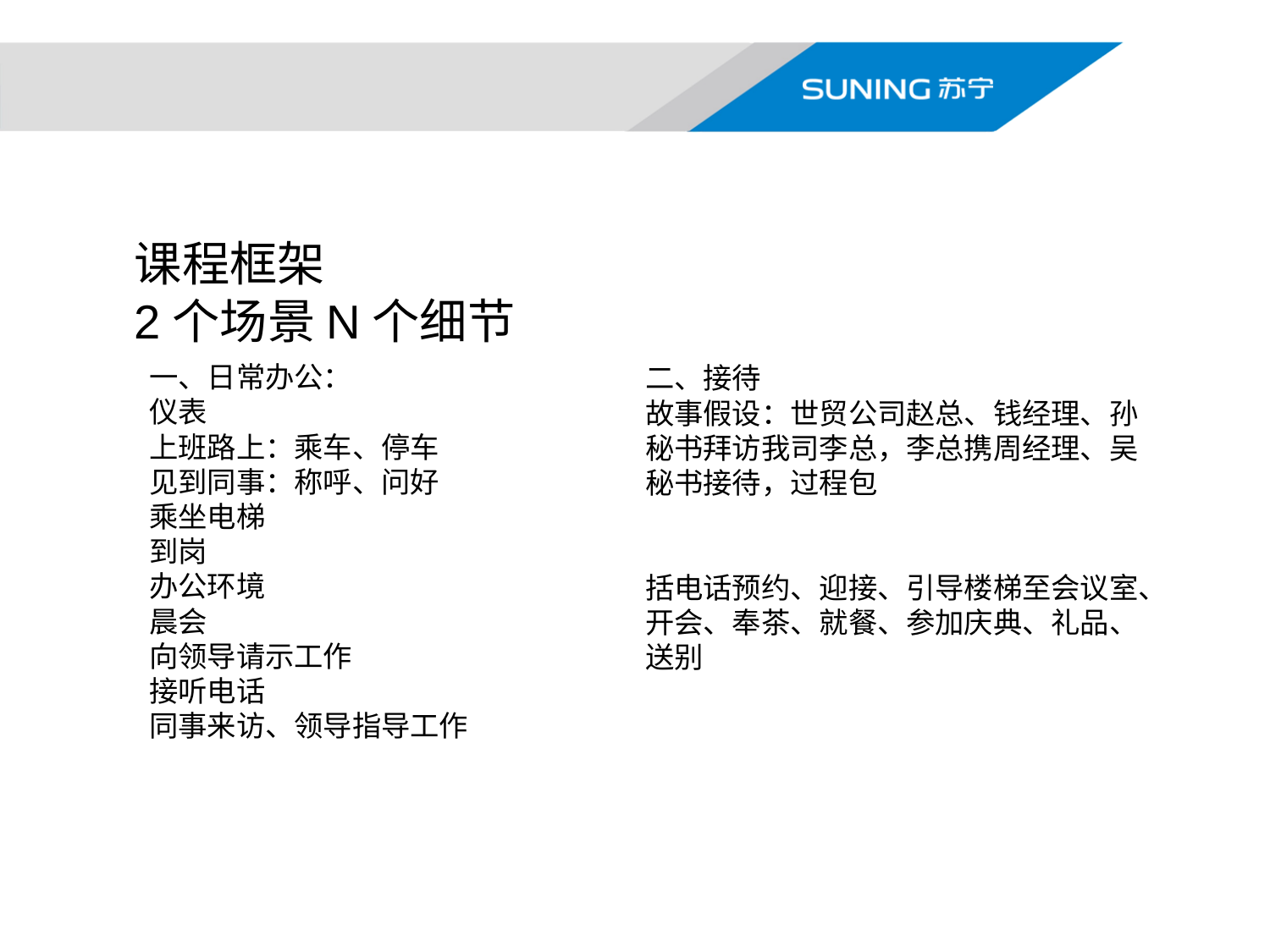

课程框架
2个场景N个细节
一、日常办公：
仪表
上班路上：乘车、停车
见到同事：称呼、问好
乘坐电梯
到岗
办公环境
晨会
向领导请示工作
接听电话
同事来访、领导指导工作
二、接待
故事假设：世贸公司赵总、钱经理、孙秘书拜访我司李总，李总携周经理、吴秘书接待，过程包

括电话预约、迎接、引导楼梯至会议室、开会、奉茶、就餐、参加庆典、礼品、送别